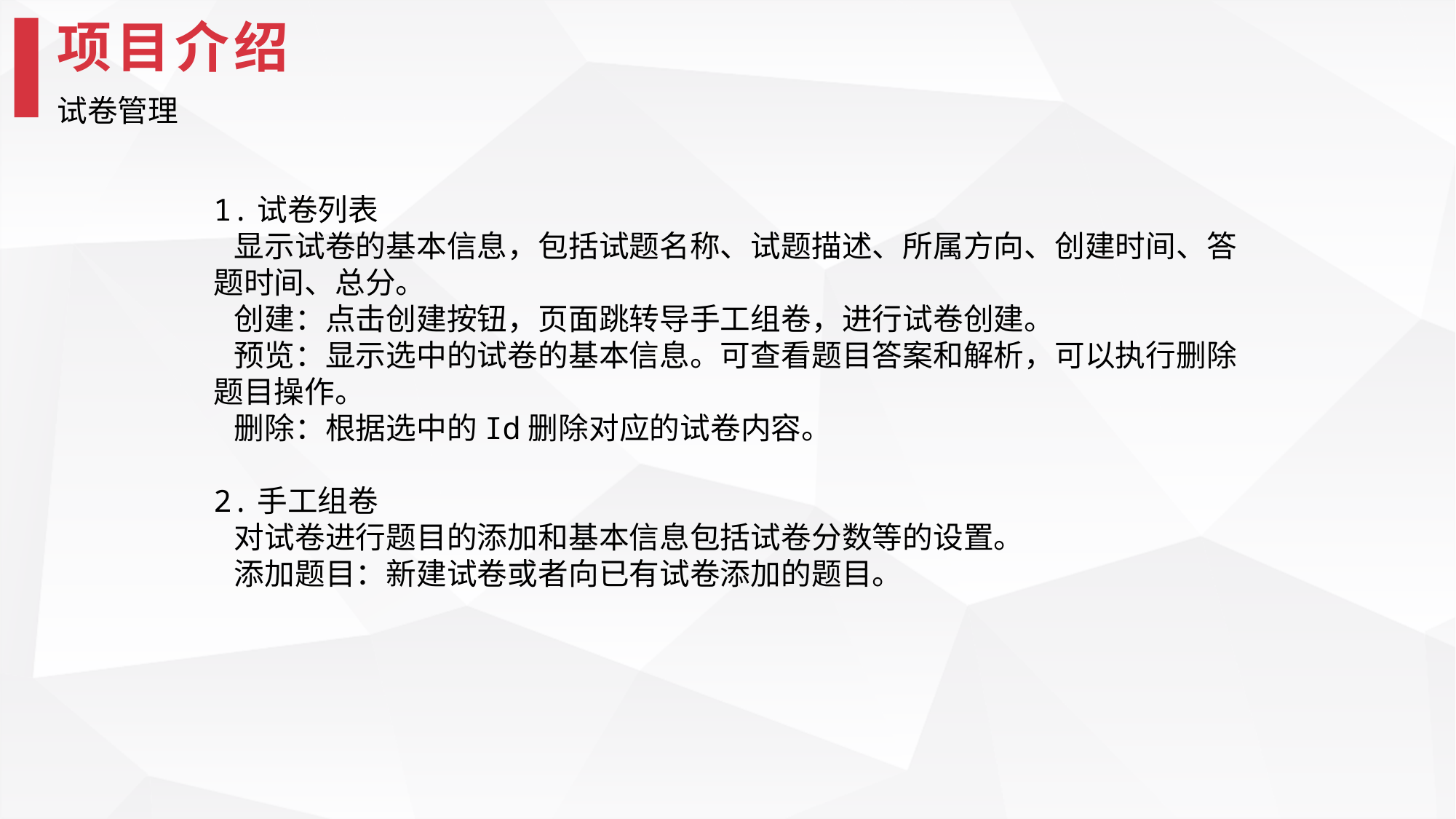

项目介绍

试卷管理
1.试卷列表
  显示试卷的基本信息，包括试题名称、试题描述、所属方向、创建时间、答题时间、总分。
  创建：点击创建按钮，页面跳转导手工组卷，进行试卷创建。
  预览：显示选中的试卷的基本信息。可查看题目答案和解析，可以执行删除题目操作。
  删除：根据选中的Id删除对应的试卷内容。

2.手工组卷
  对试卷进行题目的添加和基本信息包括试卷分数等的设置。
  添加题目：新建试卷或者向已有试卷添加的题目。